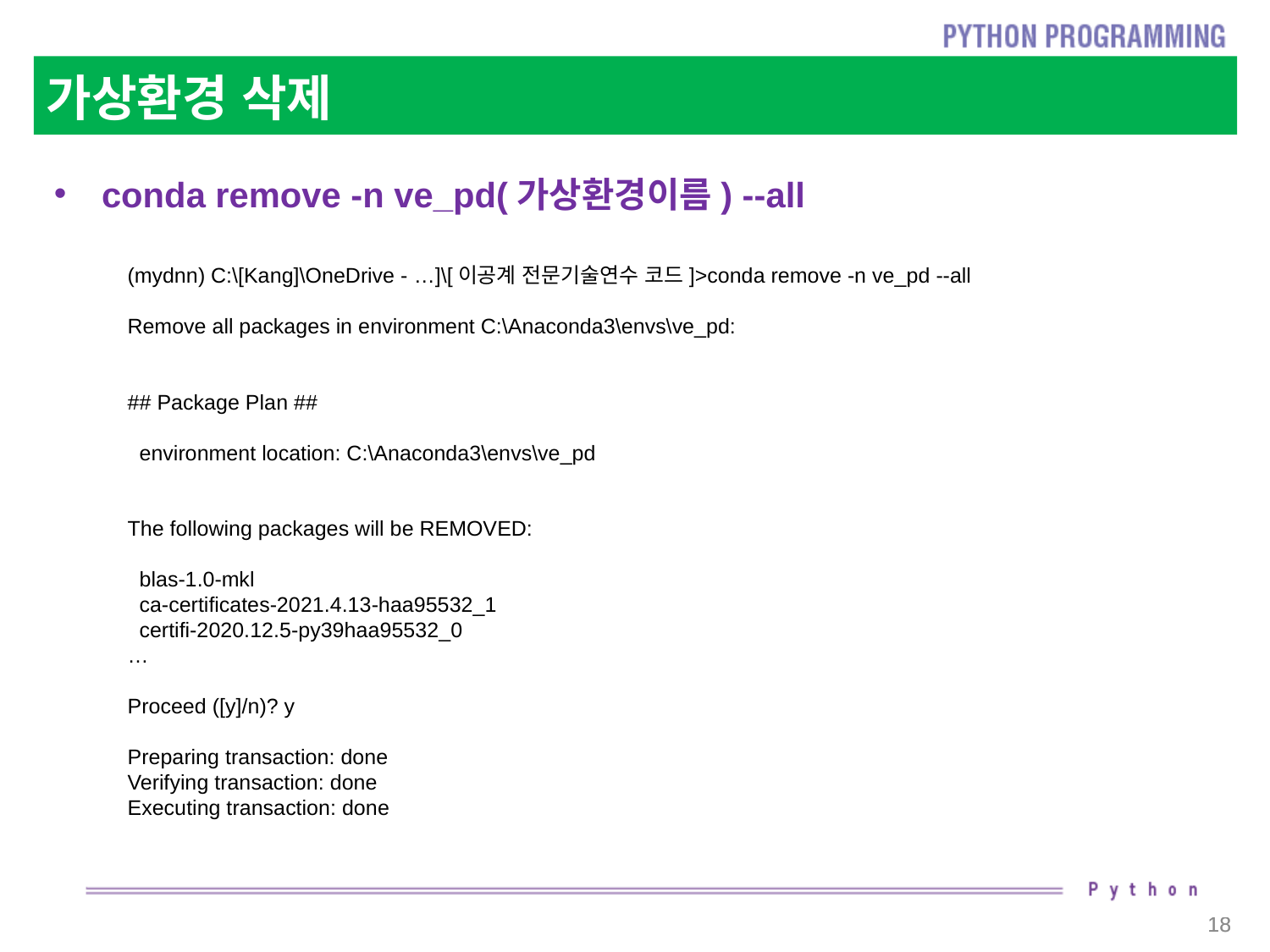

# 가상환경 삭제
conda remove -n ve_pd(가상환경이름) --all
(mydnn) C:\[Kang]\OneDrive - …]\[이공계 전문기술연수 코드]>conda remove -n ve_pd --all

Remove all packages in environment C:\Anaconda3\envs\ve_pd:

## Package Plan ##

  environment location: C:\Anaconda3\envs\ve_pd

The following packages will be REMOVED:

  blas-1.0-mkl
  ca-certificates-2021.4.13-haa95532_1
  certifi-2020.12.5-py39haa95532_0
…

Proceed ([y]/n)? y

Preparing transaction: done
Verifying transaction: done
Executing transaction: done

18